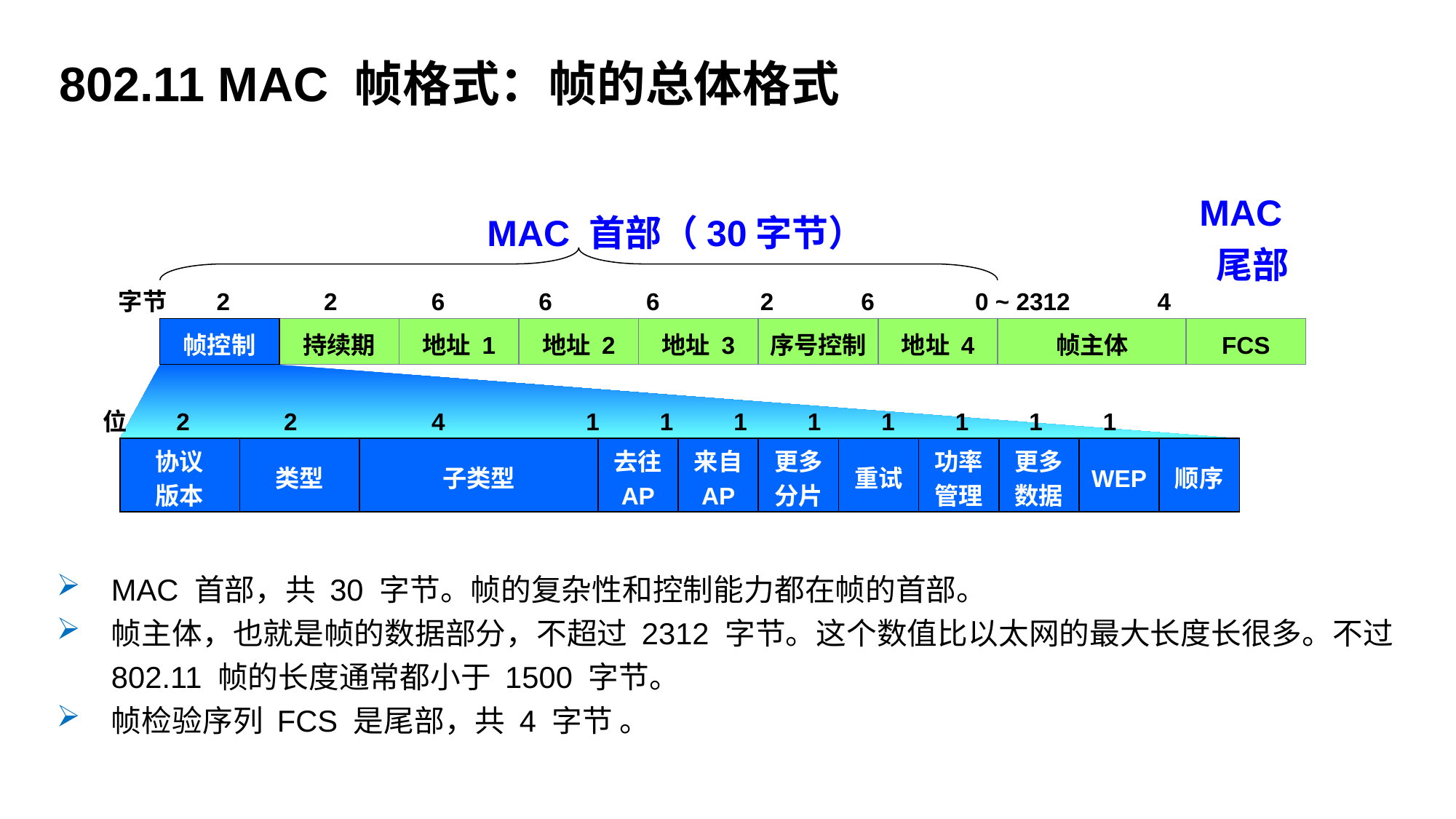

802.11 MAC 帧格式：帧的总体格式
MAC
 尾部
MAC 首部（30字节）
字节        2              2              6              6              6               2             6               0 ~ 2312             4
帧控制
持续期
地址 1
地址 2
地址 3
序号控制
地址 4
帧主体
FCS

位        2              2                    4                     1         1         1         1         1         1         1         1
协议
版本
类型
子类型
去往
AP
来自
AP
更多
分片
重试
功率
管理
更多
数据
WEP
顺序
MAC 首部，共 30 字节。帧的复杂性和控制能力都在帧的首部。
帧主体，也就是帧的数据部分，不超过 2312 字节。这个数值比以太网的最大长度长很多。不过 802.11 帧的长度通常都小于 1500 字节。
帧检验序列 FCS 是尾部，共 4 字节 。